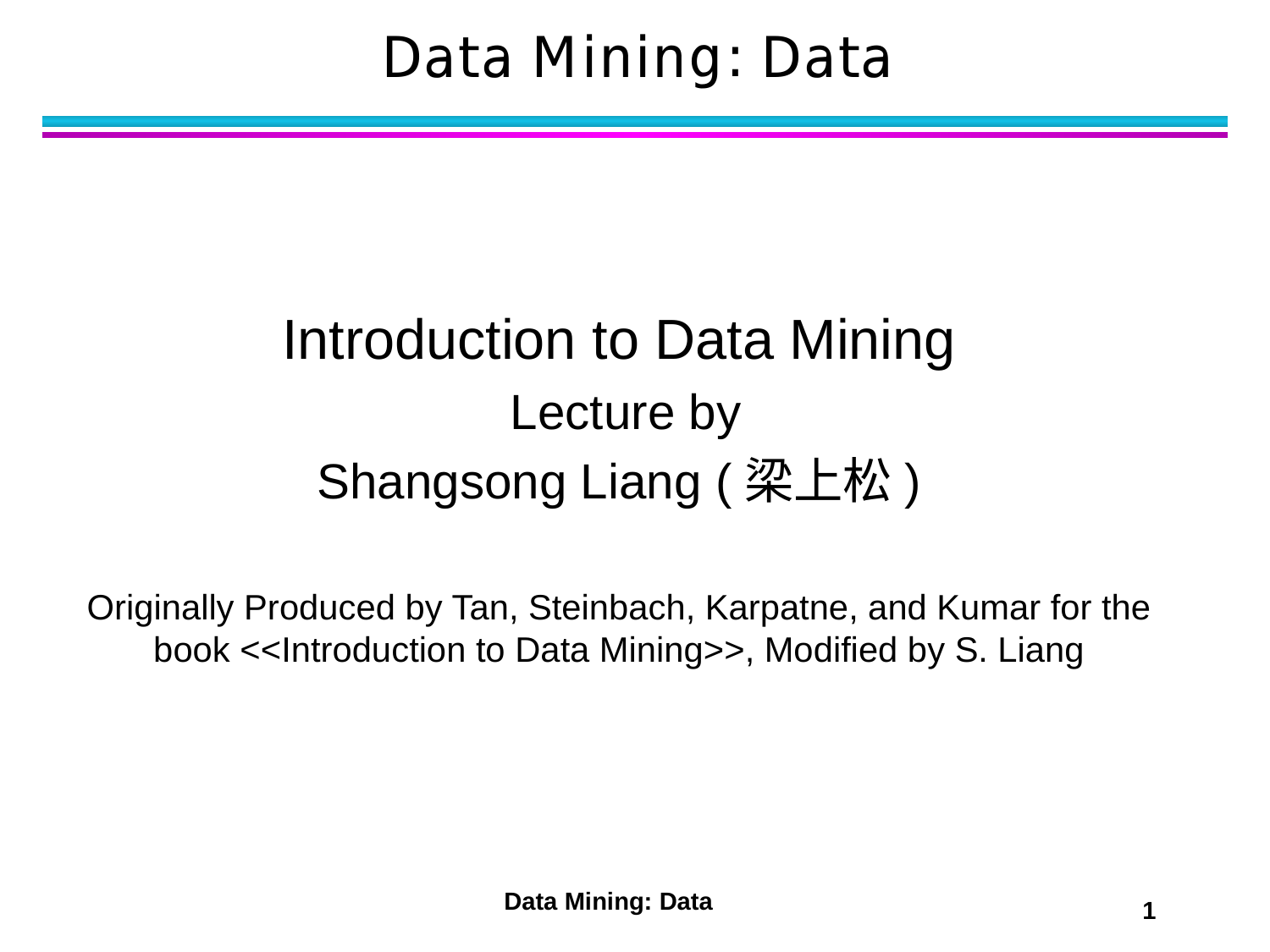

# Data Mining: Data

Introduction to Data Mining
 Lecture by
Shangsong Liang (梁上松)

Originally Produced by Tan, Steinbach, Karpatne, and Kumar for the book <<Introduction to Data Mining>>, Modified by S. Liang